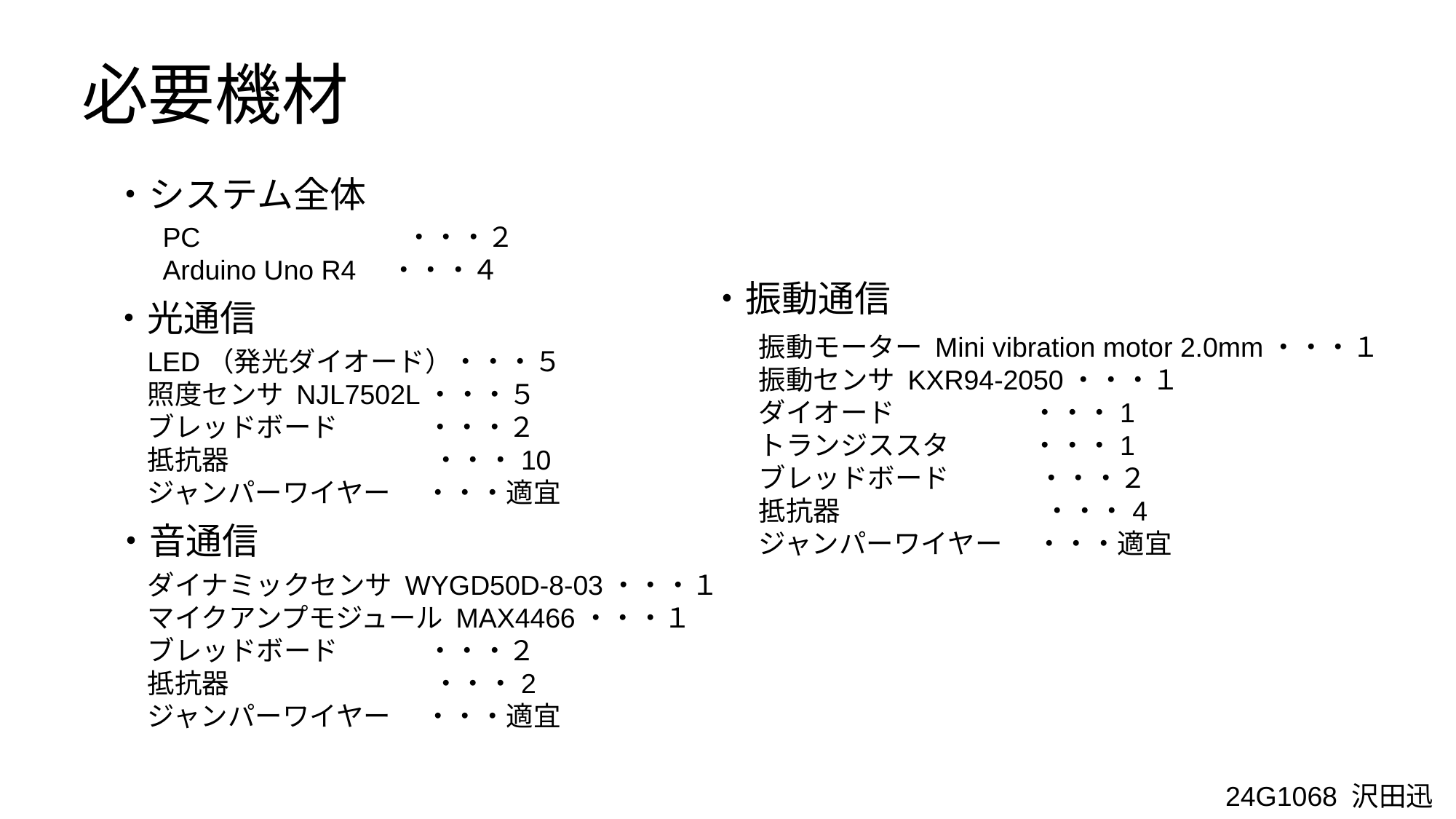

# 必要機材
・システム全体
PC 　　　　　　　・・・２
Arduino Uno R4　・・・４

・振動通信

・光通信

振動モーター Mini vibration motor 2.0mm・・・１
振動センサ KXR94-2050・・・１
ダイオード　　　　　・・・1
トランジススタ　　　・・・1
ブレッドボード　　　 ・・・２
抵抗器　　　　　　　  ・・・4
ジャンパーワイヤー　 ・・・適宜

LED（発光ダイオード）・・・５
照度センサ NJL7502L・・・５
ブレッドボード　　　 ・・・２
抵抗器　　　　　　　  ・・・10
ジャンパーワイヤー　 ・・・適宜

・音通信

ダイナミックセンサ WYGD50D-8-03・・・１
マイクアンプモジュール MAX4466・・・１
ブレッドボード　　　 ・・・２
抵抗器　　　　　　　  ・・・2
ジャンパーワイヤー　 ・・・適宜

24G1068 沢田迅